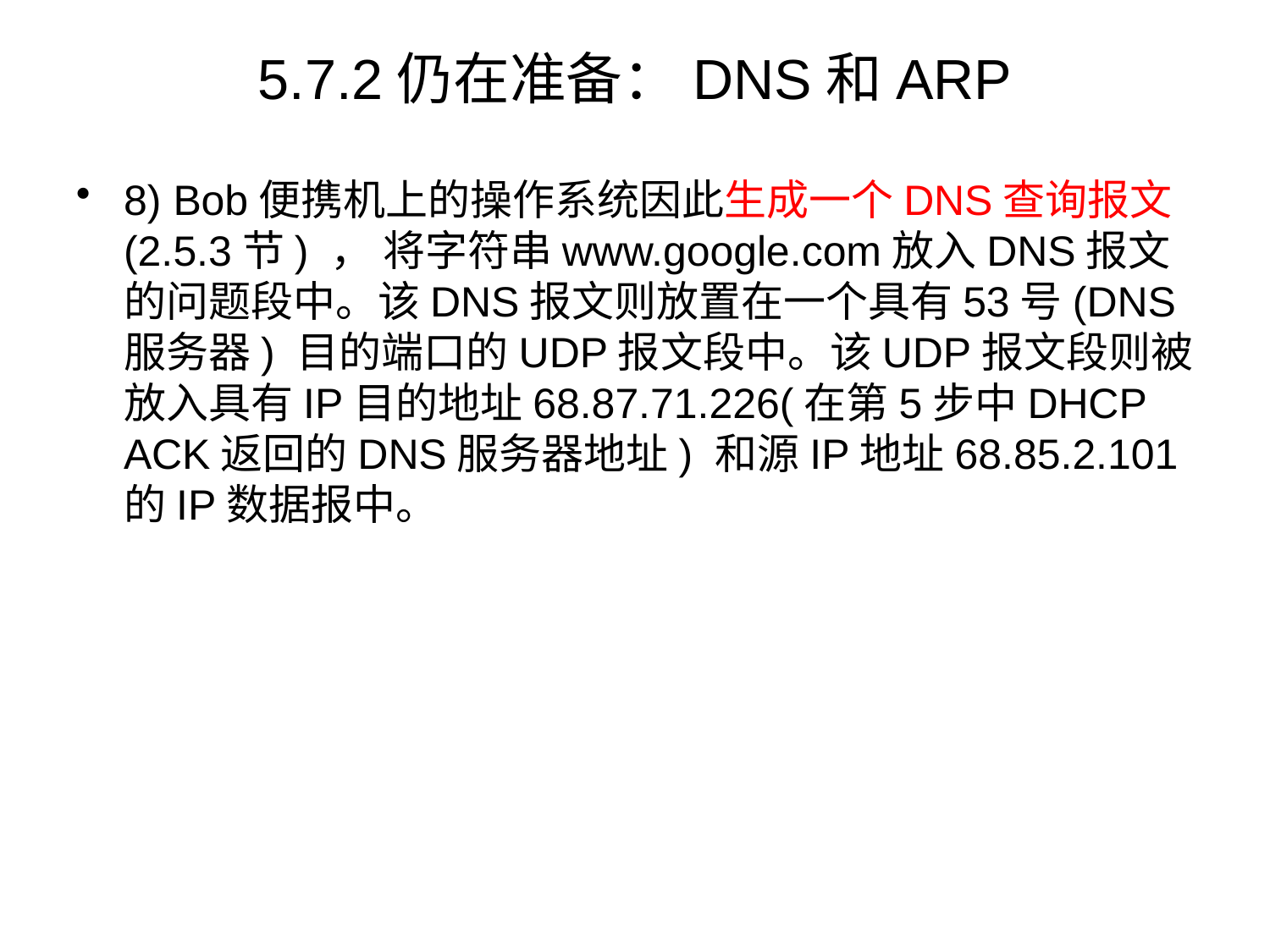

# 5.7.2仍在准备：DNS和ARP
8) Bob便携机上的操作系统因此生成一个DNS查询报文(2.5.3节) ， 将字符串www.google.com放入DNS报文的问题段中。该DNS报文则放置在一个具有53号(DNS服务器) 目的端口的UDP报文段中。该UDP报文段则被放入具有IP目的地址68.87.71.226(在第5步中DHCP ACK返回的DNS服务器地址) 和源IP地址68.85.2.101的IP数据报中。